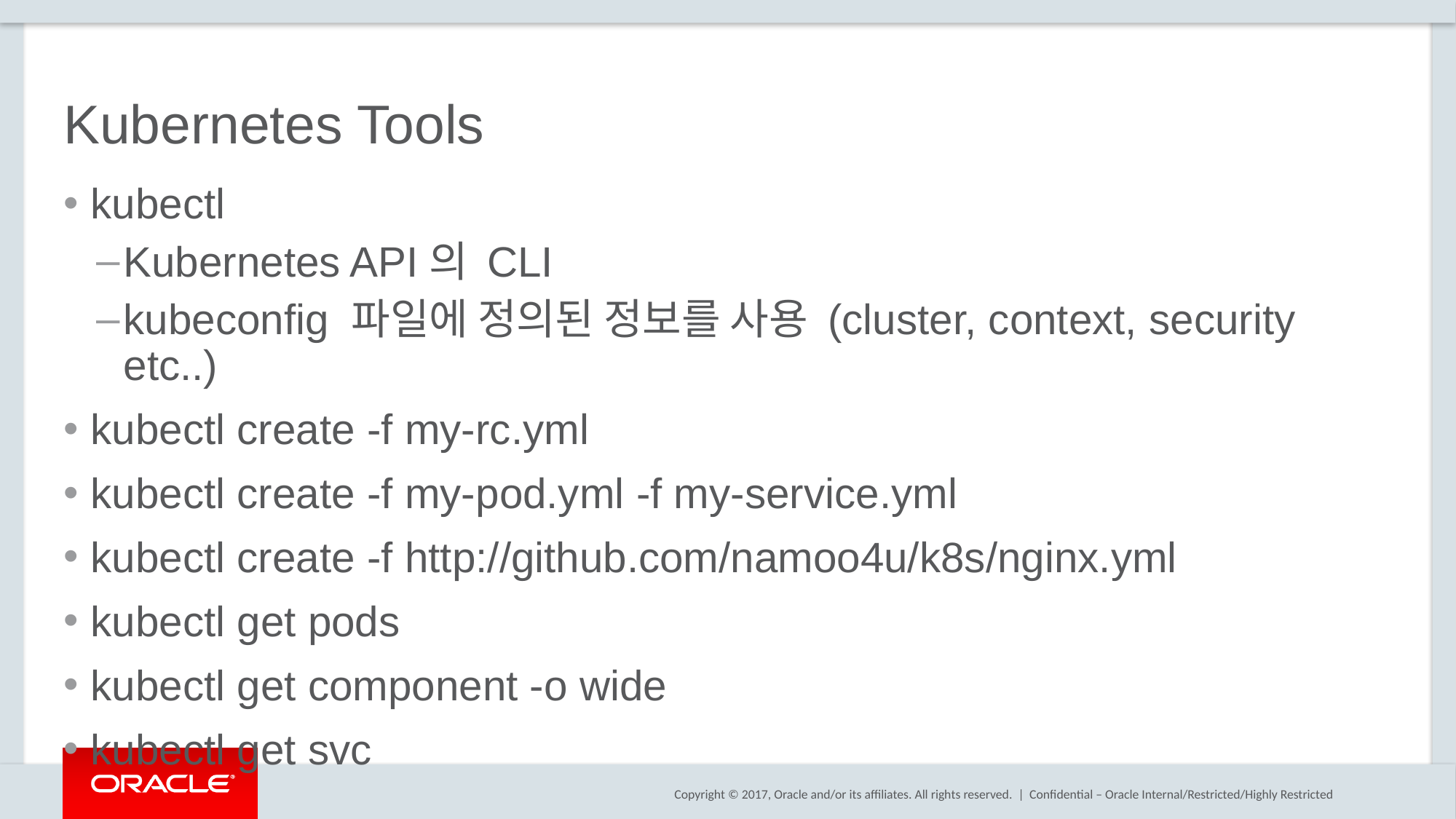

# Kubernetes Tools
kubectl
Kubernetes API의 CLI
kubeconfig 파일에 정의된 정보를 사용 (cluster, context, security etc..)
kubectl create -f my-rc.yml
kubectl create -f my-pod.yml -f my-service.yml
kubectl create -f http://github.com/namoo4u/k8s/nginx.yml
kubectl get pods
kubectl get component -o wide
kubectl get svc
Confidential – Oracle Internal/Restricted/Highly Restricted
31